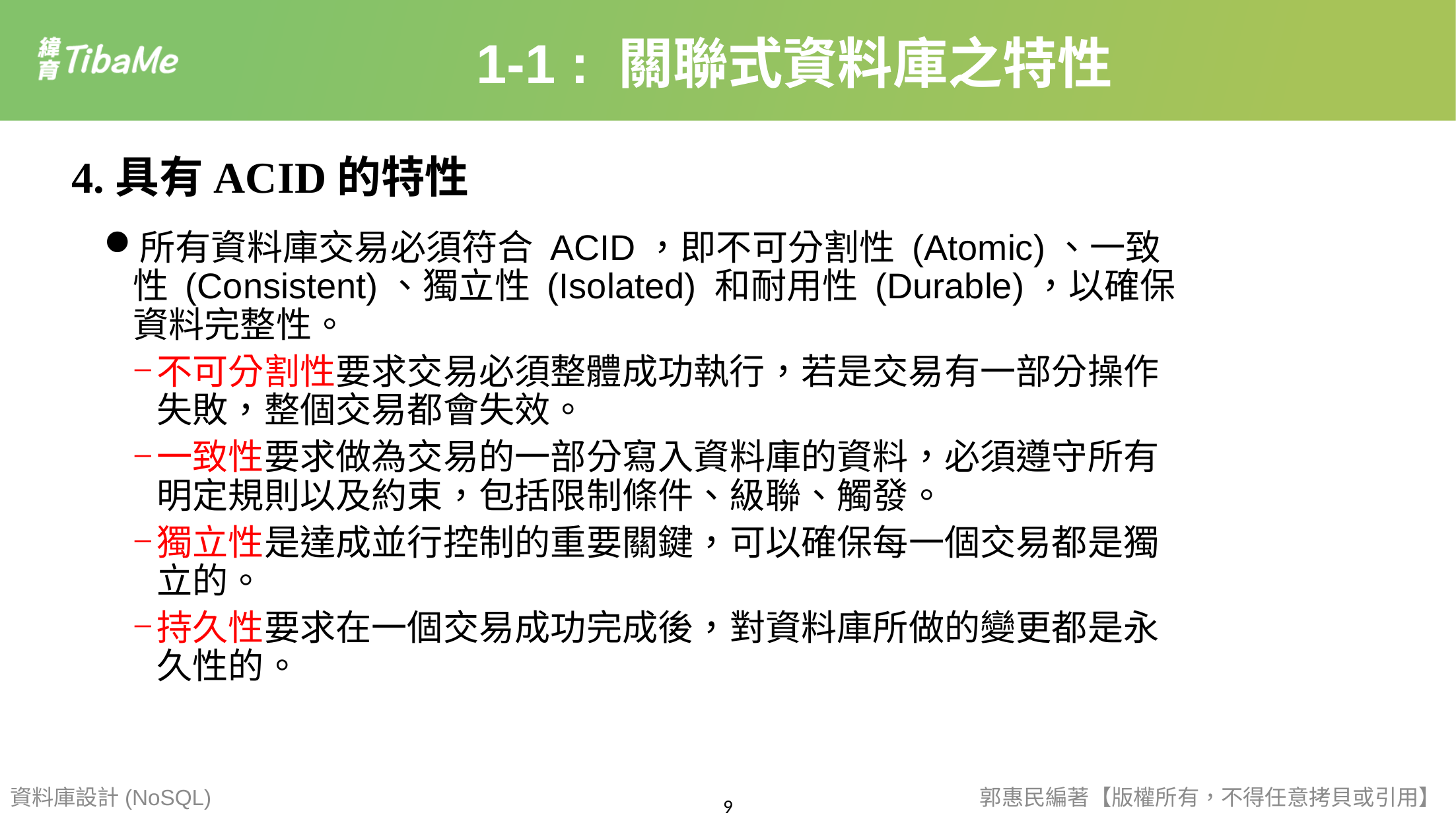

1-1 : 關聯式資料庫之特性

4.具有ACID的特性
所有資料庫交易必須符合 ACID，即不可分割性 (Atomic)、一致性 (Consistent)、獨立性 (Isolated) 和耐用性 (Durable)，以確保資料完整性。
不可分割性要求交易必須整體成功執行，若是交易有一部分操作失敗，整個交易都會失效。
一致性要求做為交易的一部分寫入資料庫的資料，必須遵守所有明定規則以及約束，包括限制條件、級聯、觸發。
獨立性是達成並行控制的重要關鍵，可以確保每一個交易都是獨立的。
持久性要求在一個交易成功完成後，對資料庫所做的變更都是永久性的。

資料庫設計(NoSQL)
郭惠民編著【版權所有，不得任意拷貝或引用】